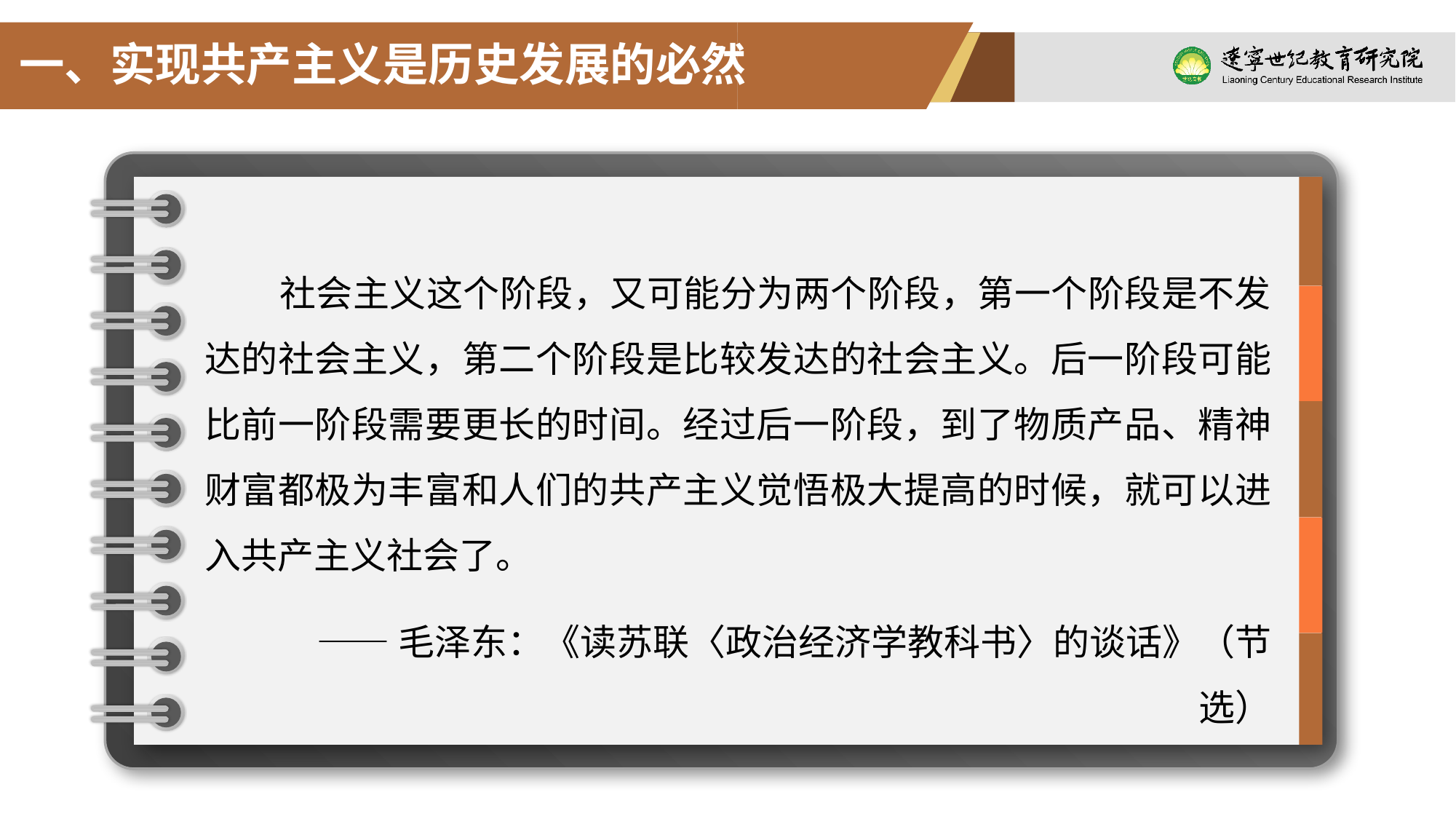

一、实现共产主义是历史发展的必然

社会主义这个阶段，又可能分为两个阶段，第一个阶段是不发达的社会主义，第二个阶段是比较发达的社会主义。后一阶段可能比前一阶段需要更长的时间。经过后一阶段，到了物质产品、精神财富都极为丰富和人们的共产主义觉悟极大提高的时候，就可以进入共产主义社会了。
——毛泽东：《读苏联〈政治经济学教科书〉的谈话》（节选）